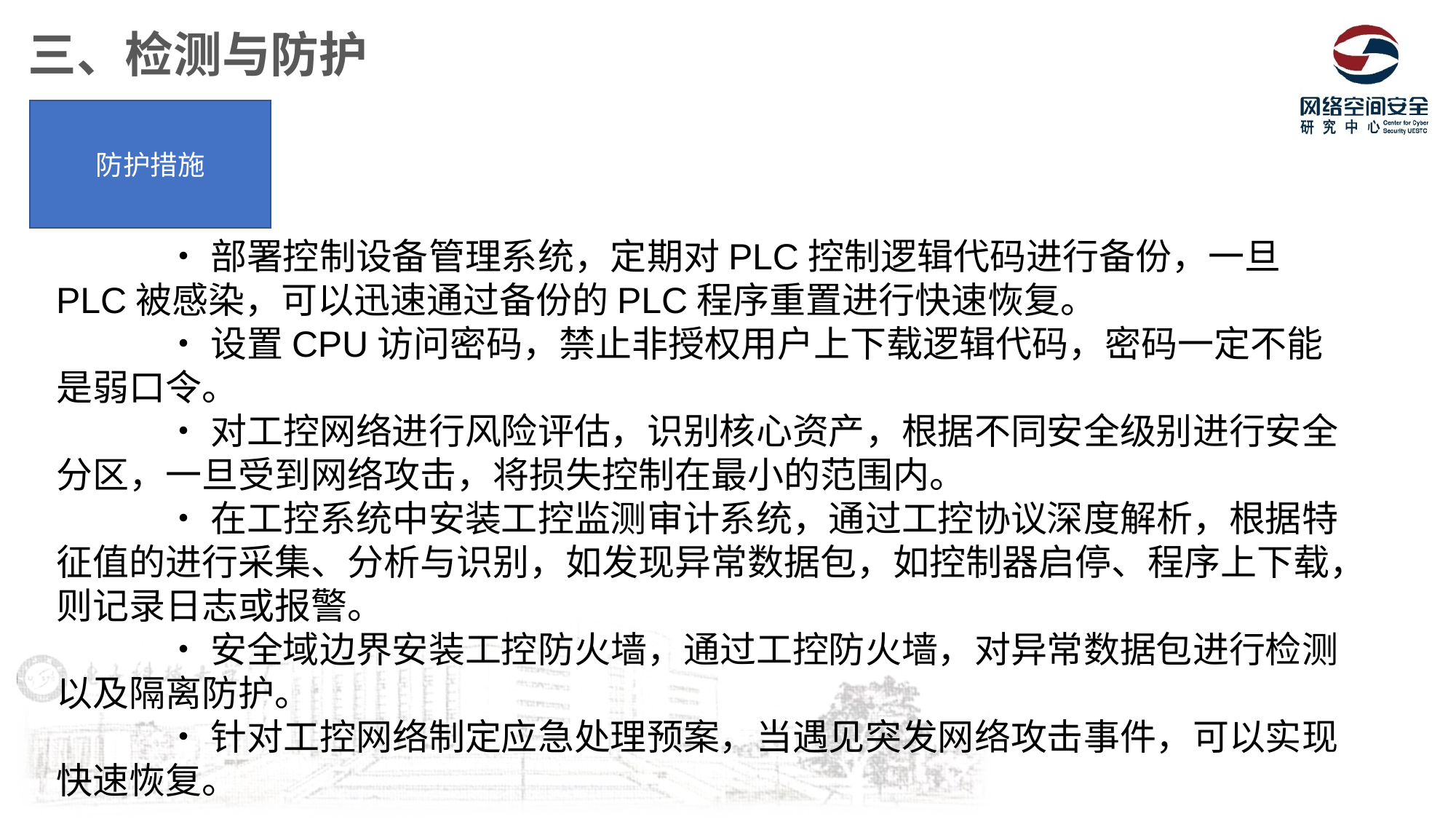

三、检测与防护
防护措施
	•部署控制设备管理系统，定期对PLC控制逻辑代码进行备份，一旦PLC被感染，可以迅速通过备份的PLC程序重置进行快速恢复。
	•设置CPU访问密码，禁止非授权用户上下载逻辑代码，密码一定不能是弱口令。
	•对工控网络进行风险评估，识别核心资产，根据不同安全级别进行安全分区，一旦受到网络攻击，将损失控制在最小的范围内。
	•在工控系统中安装工控监测审计系统，通过工控协议深度解析，根据特征值的进行采集、分析与识别，如发现异常数据包，如控制器启停、程序上下载，则记录日志或报警。
	•安全域边界安装工控防火墙，通过工控防火墙，对异常数据包进行检测以及隔离防护。
	•针对工控网络制定应急处理预案，当遇见突发网络攻击事件，可以实现快速恢复。